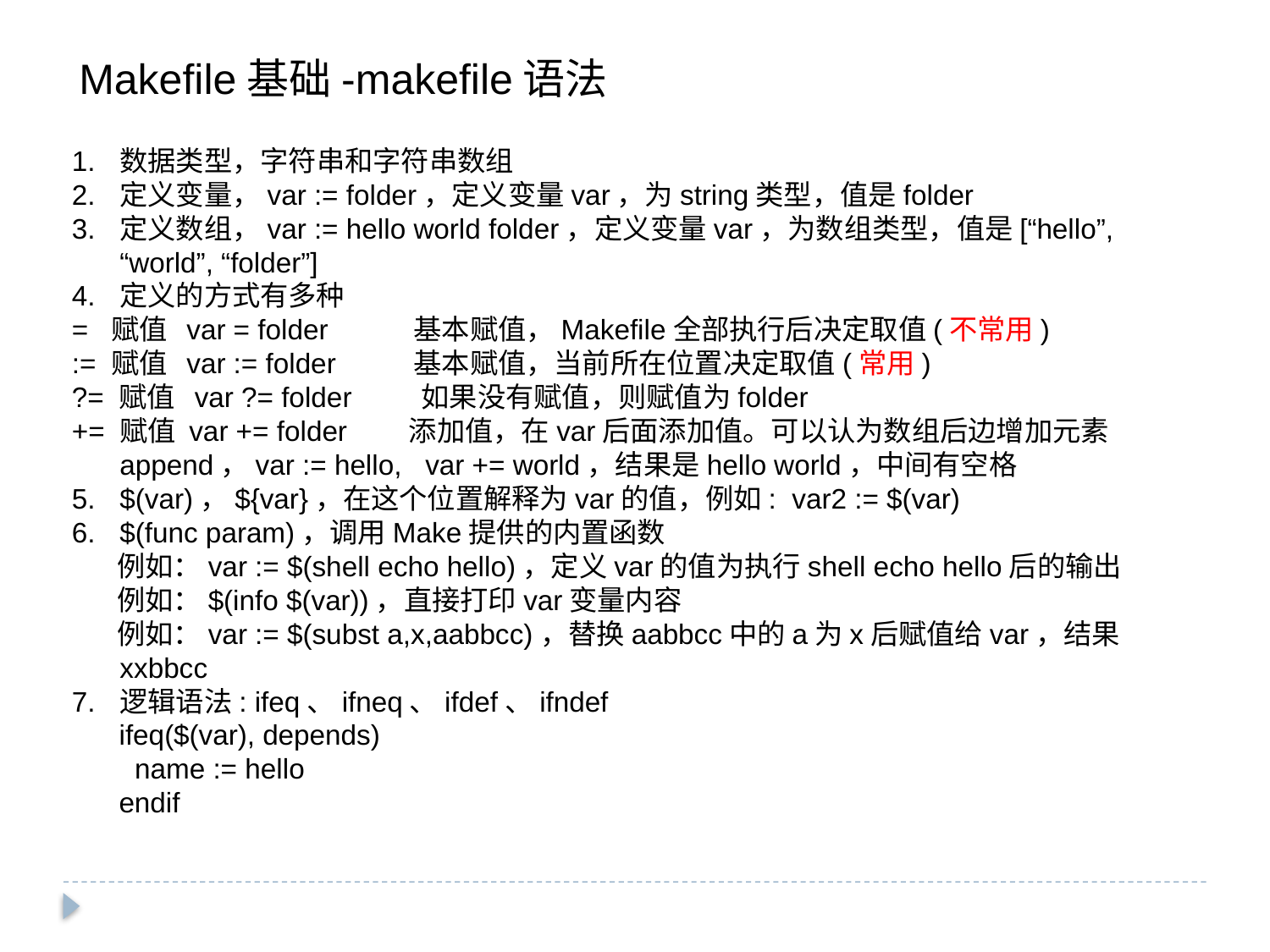

Makefile基础-makefile语法
数据类型，字符串和字符串数组
定义变量，var := folder，定义变量var，为string类型，值是folder
定义数组，var := hello world folder，定义变量var，为数组类型，值是[“hello”, “world”, “folder”]
定义的方式有多种
=  赋值  var = folder          基本赋值，Makefile全部执行后决定取值(不常用)
:= 赋值  var := folder         基本赋值，当前所在位置决定取值(常用)
?= 赋值  var ?= folder        如果没有赋值，则赋值为folder
+= 赋值 var += folder       添加值，在var后面添加值。可以认为数组后边增加元素append，var := hello,   var += world，结果是hello world，中间有空格
$(var)，${var}，在这个位置解释为var的值，例如:  var2 := $(var)
$(func param)，调用Make提供的内置函数
      例如：var := $(shell echo hello)，定义var的值为执行shell echo hello后的输出
      例如：$(info $(var))，直接打印var变量内容
      例如：var := $(subst a,x,aabbcc)，替换aabbcc中的a为x后赋值给var，结果xxbbcc
逻辑语法: ifeq、ifneq、ifdef、ifndef
      ifeq($(var), depends)
        name := hello
      endif